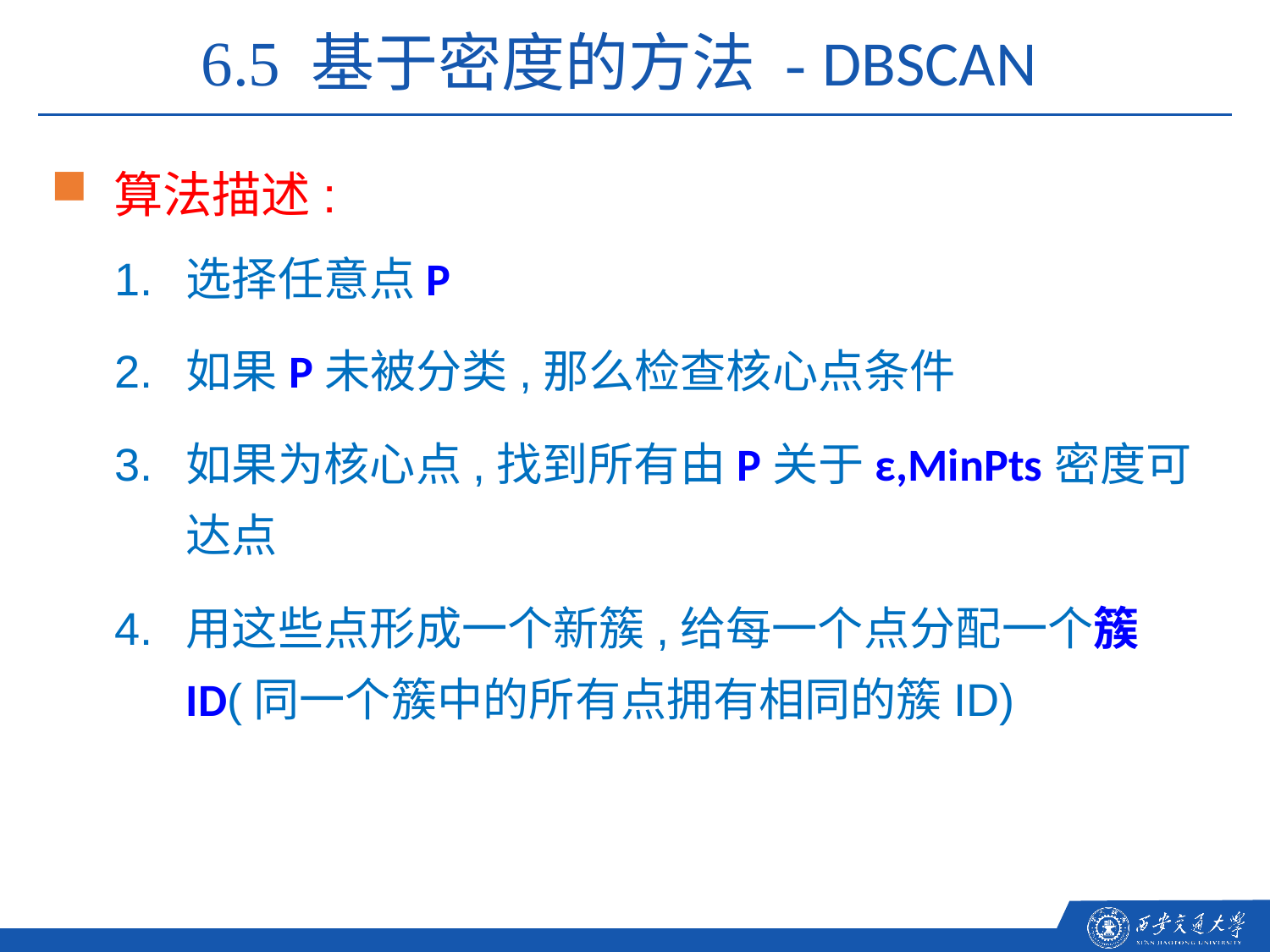

6.5 基于密度的方法 - DBSCAN
算法描述:
选择任意点P
如果P未被分类,那么检查核心点条件
如果为核心点,找到所有由P关于ε,MinPts密度可达点
用这些点形成一个新簇,给每一个点分配一个簇ID(同一个簇中的所有点拥有相同的簇ID)